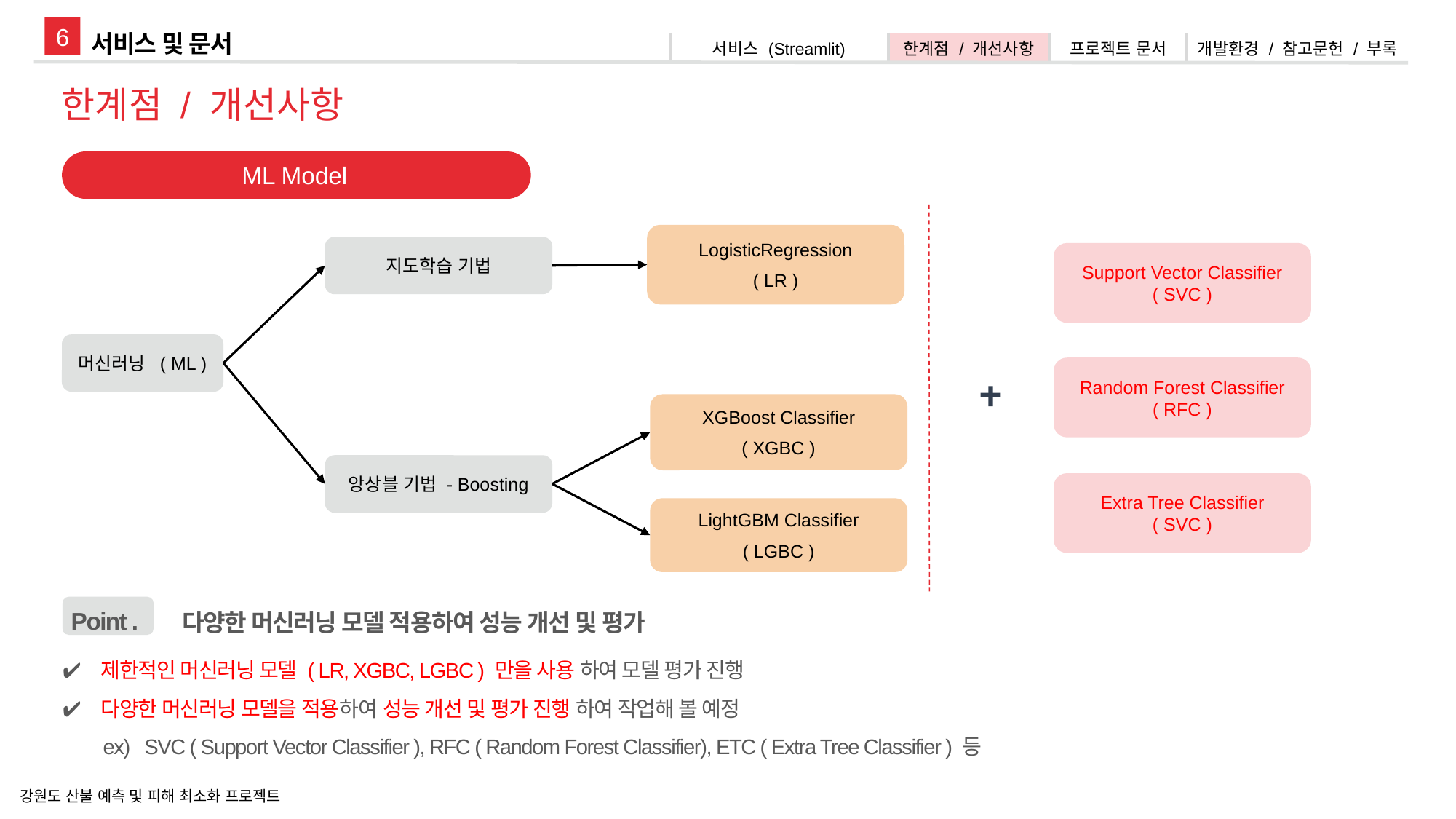

6
서비스 및 문서
| 서비스 (Streamlit) | 한계점 / 개선사항 | 프로젝트 문서 | 개발환경 / 참고문헌 / 부록 |
| --- | --- | --- | --- |
한계점 / 개선사항

ML Model
LogisticRegression

( LR )
지도학습 기법
Support Vector Classifier
( SVC )
머신러닝  ( ML )
Random Forest Classifier
( RFC )

XGBoost Classifier

( XGBC )
앙상블 기법 - Boosting
Extra Tree Classifier
( SVC )
LightGBM Classifier

( LGBC )
                    다양한 머신러닝 모델 적용하여 성능 개선 및 평가

✔   제한적인 머신러닝 모델 ( LR, XGBC, LGBC ) 만을 사용 하여 모델 평가 진행
✔   다양한 머신러닝 모델을 적용하여 성능 개선 및 평가 진행 하여 작업해 볼 예정
        ex)   SVC ( Support Vector Classifier ), RFC ( Random Forest Classifier), ETC ( Extra Tree Classifier ) 등
Point .

강원도 산불 예측 및 피해 최소화 프로젝트